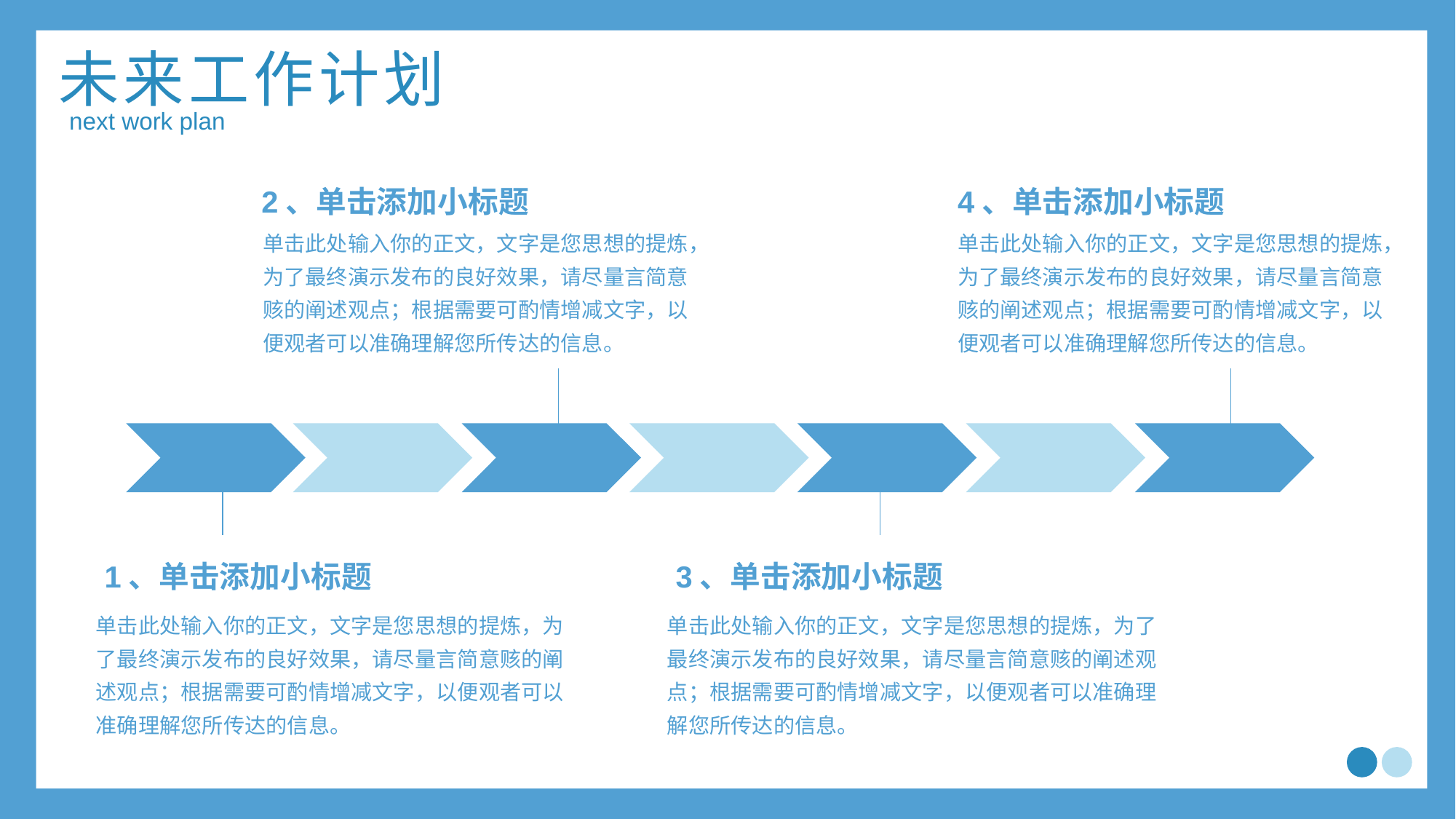

未来工作计划
next work plan
2、单击添加小标题
4、单击添加小标题
单击此处输入你的正文，文字是您思想的提炼，为了最终演示发布的良好效果，请尽量言简意赅的阐述观点；根据需要可酌情增减文字，以便观者可以准确理解您所传达的信息。
单击此处输入你的正文，文字是您思想的提炼，为了最终演示发布的良好效果，请尽量言简意赅的阐述观点；根据需要可酌情增减文字，以便观者可以准确理解您所传达的信息。

1、单击添加小标题
3、单击添加小标题
单击此处输入你的正文，文字是您思想的提炼，为了最终演示发布的良好效果，请尽量言简意赅的阐述观点；根据需要可酌情增减文字，以便观者可以准确理解您所传达的信息。
单击此处输入你的正文，文字是您思想的提炼，为了最终演示发布的良好效果，请尽量言简意赅的阐述观点；根据需要可酌情增减文字，以便观者可以准确理解您所传达的信息。